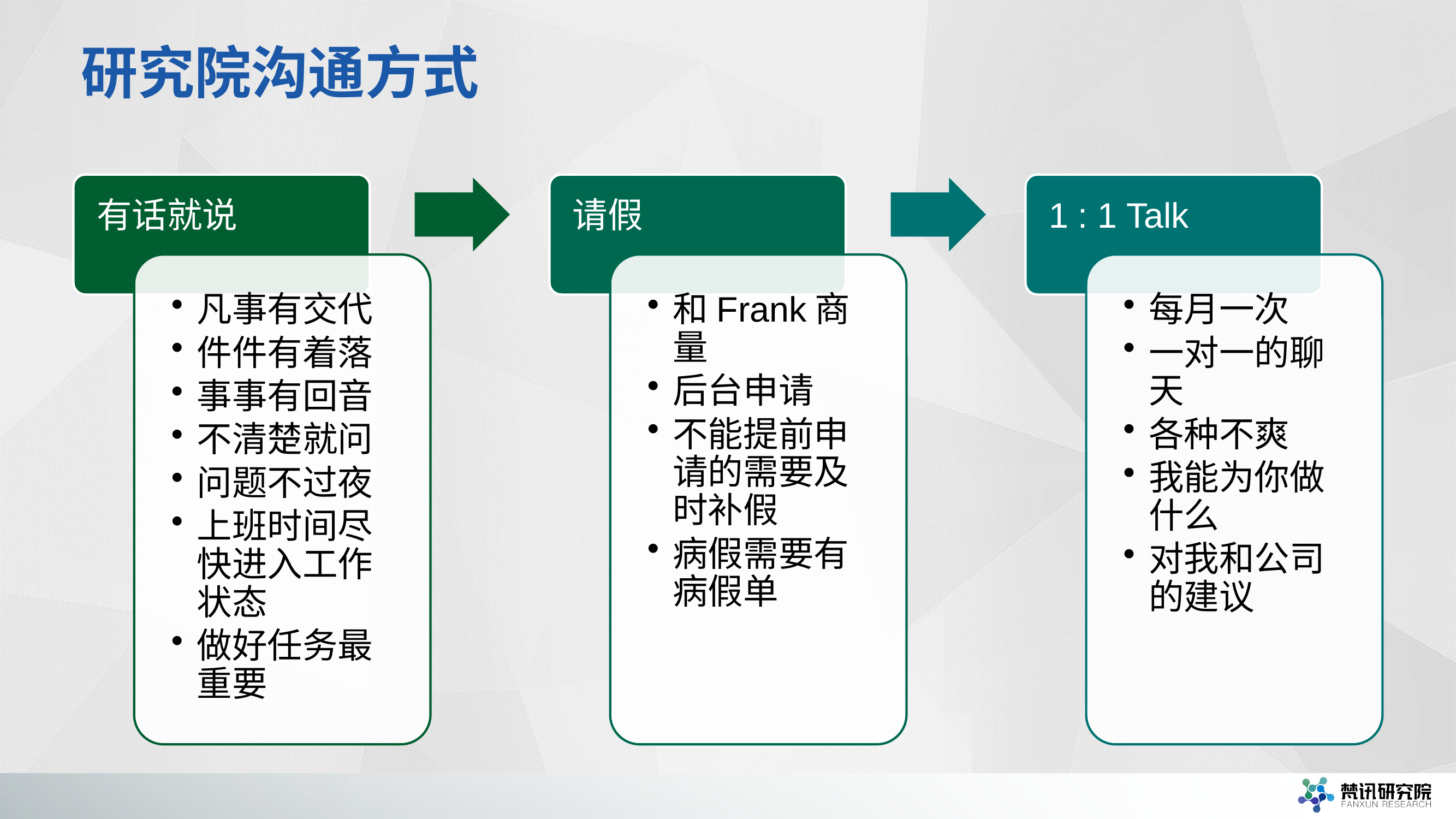

# 研究院沟通方式
有话就说
凡事有交代
件件有着落
事事有回音
不清楚就问
问题不过夜
上班时间尽快进入工作状态
做好任务最重要

请假
和Frank商量
后台申请
不能提前申请的需要及时补假
病假需要有病假单

1 : 1 Talk
每月一次
一对一的聊天
各种不爽
我能为你做什么
对我和公司的建议